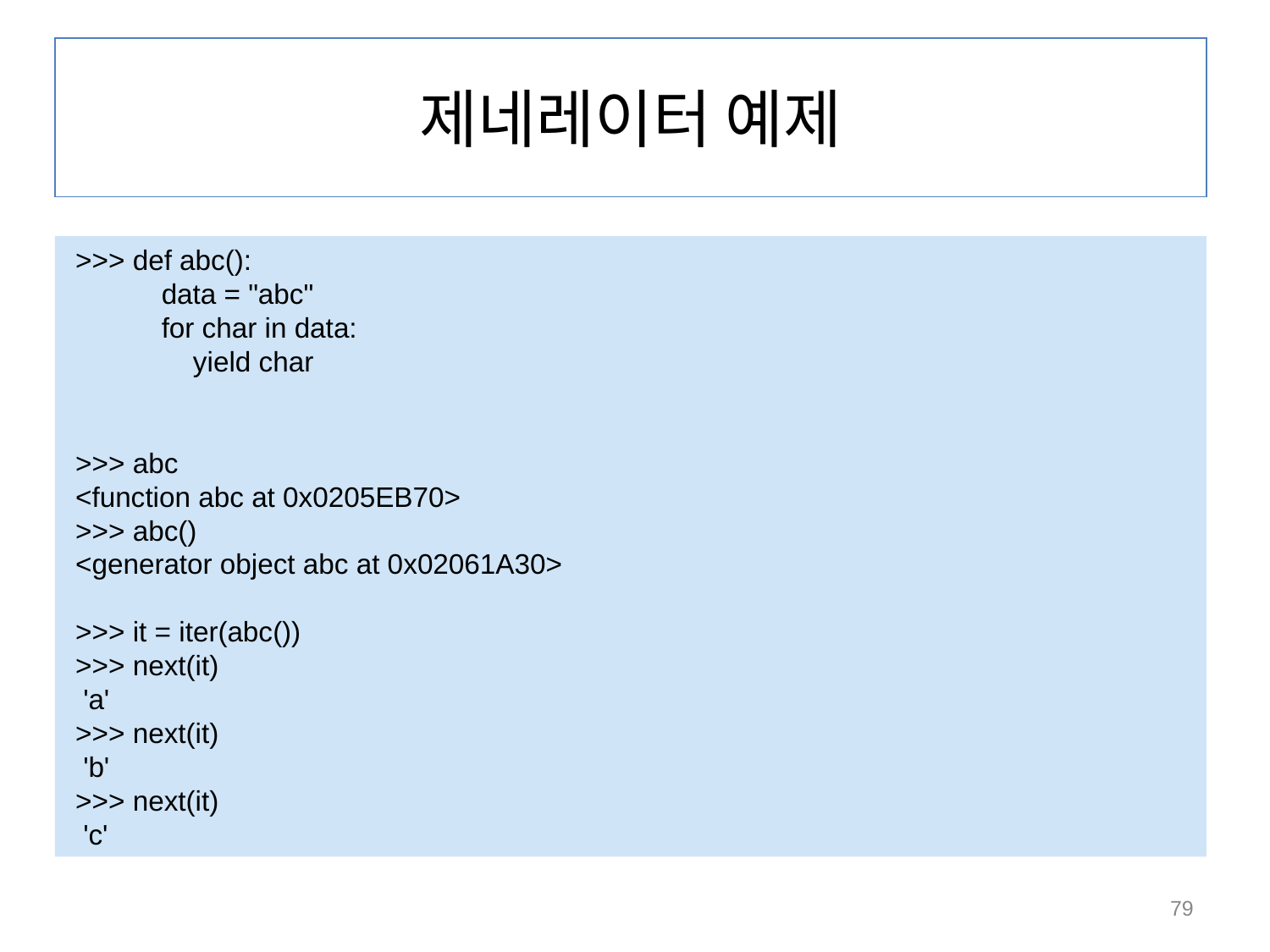

제네레이터 예제
 >>> def abc():
            data = "abc"
            for char in data:
                yield char

 >>> abc
 <function abc at 0x0205EB70>
 >>> abc()
 <generator object abc at 0x02061A30>

 >>> it = iter(abc())
 >>> next(it)
  'a'
 >>> next(it)
  'b'
 >>> next(it)
  'c'
79